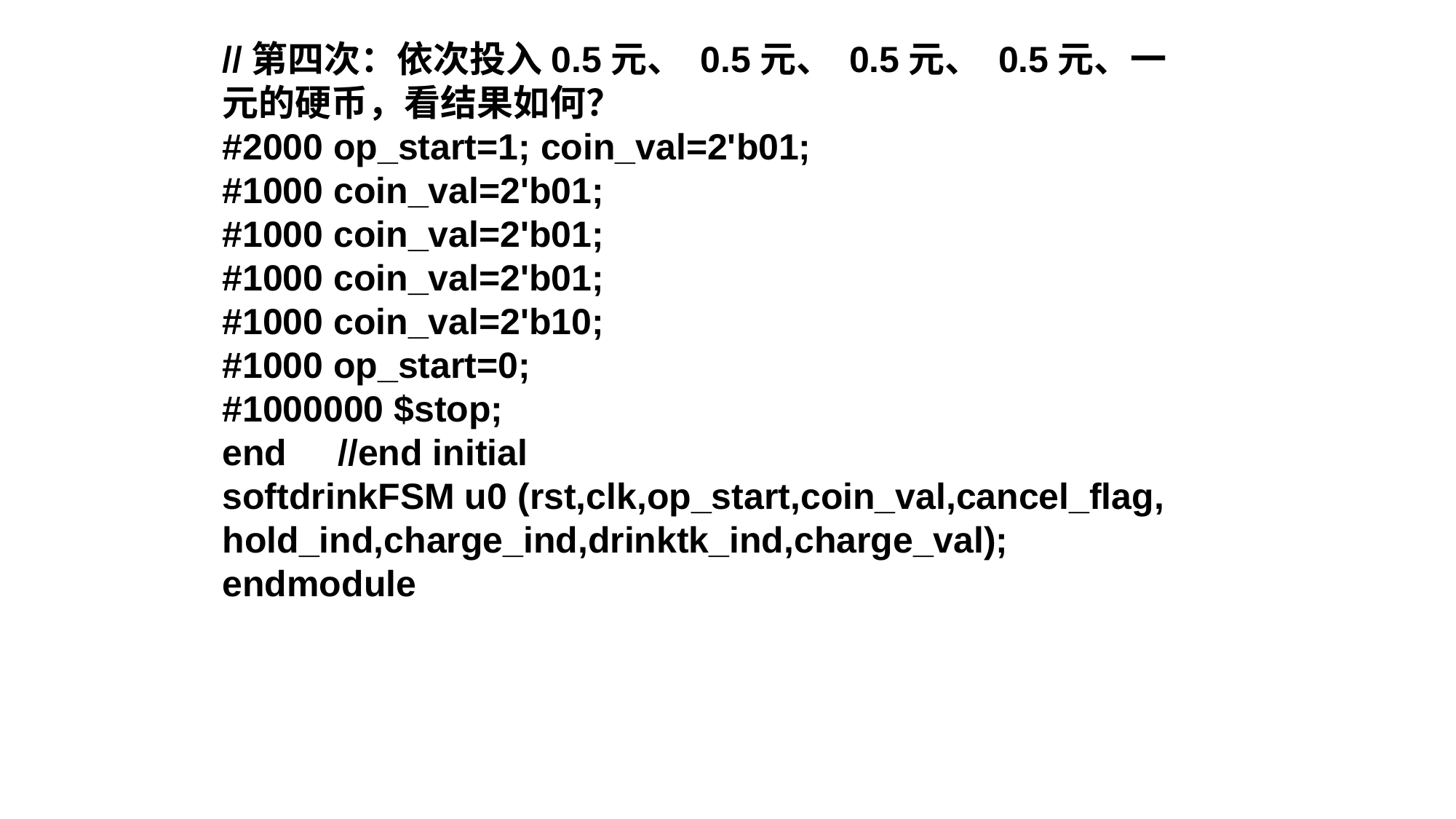

//第四次：依次投入0.5元、 0.5元、 0.5元、 0.5元、一元的硬币，看结果如何？
#2000 op_start=1; coin_val=2'b01;
#1000 coin_val=2'b01;
#1000 coin_val=2'b01;
#1000 coin_val=2'b01;
#1000 coin_val=2'b10;
#1000 op_start=0;
#1000000 $stop;
end     //end initial
softdrinkFSM u0 (rst,clk,op_start,coin_val,cancel_flag,
hold_ind,charge_ind,drinktk_ind,charge_val);
endmodule